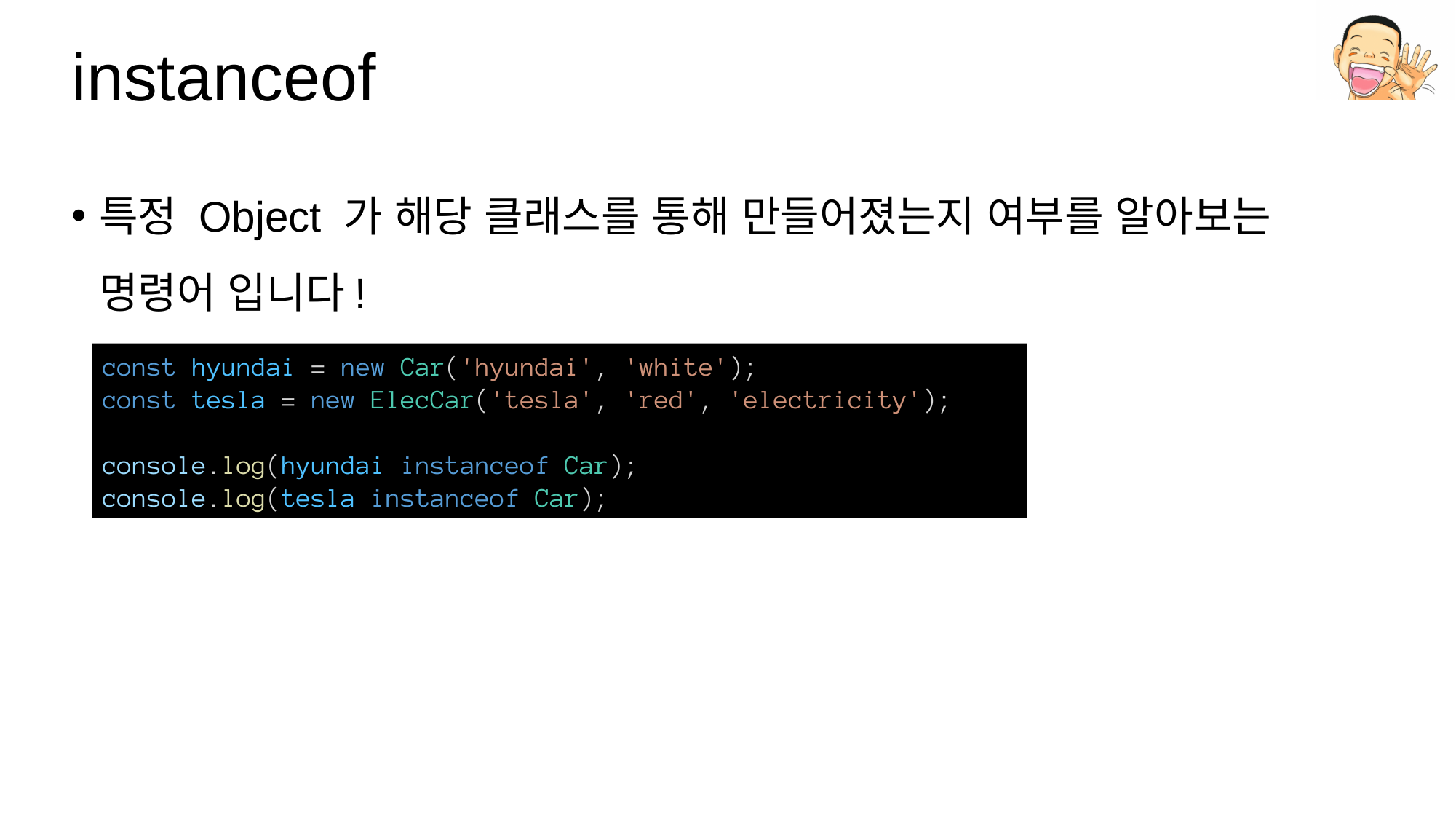

# instanceof
특정 Object 가 해당 클래스를 통해 만들어졌는지 여부를 알아보는 명령어 입니다!
const hyundai = new Car('hyundai', 'white');
const tesla = new ElecCar('tesla', 'red', 'electricity');
console.log(hyundai instanceof Car);
console.log(tesla instanceof Car);